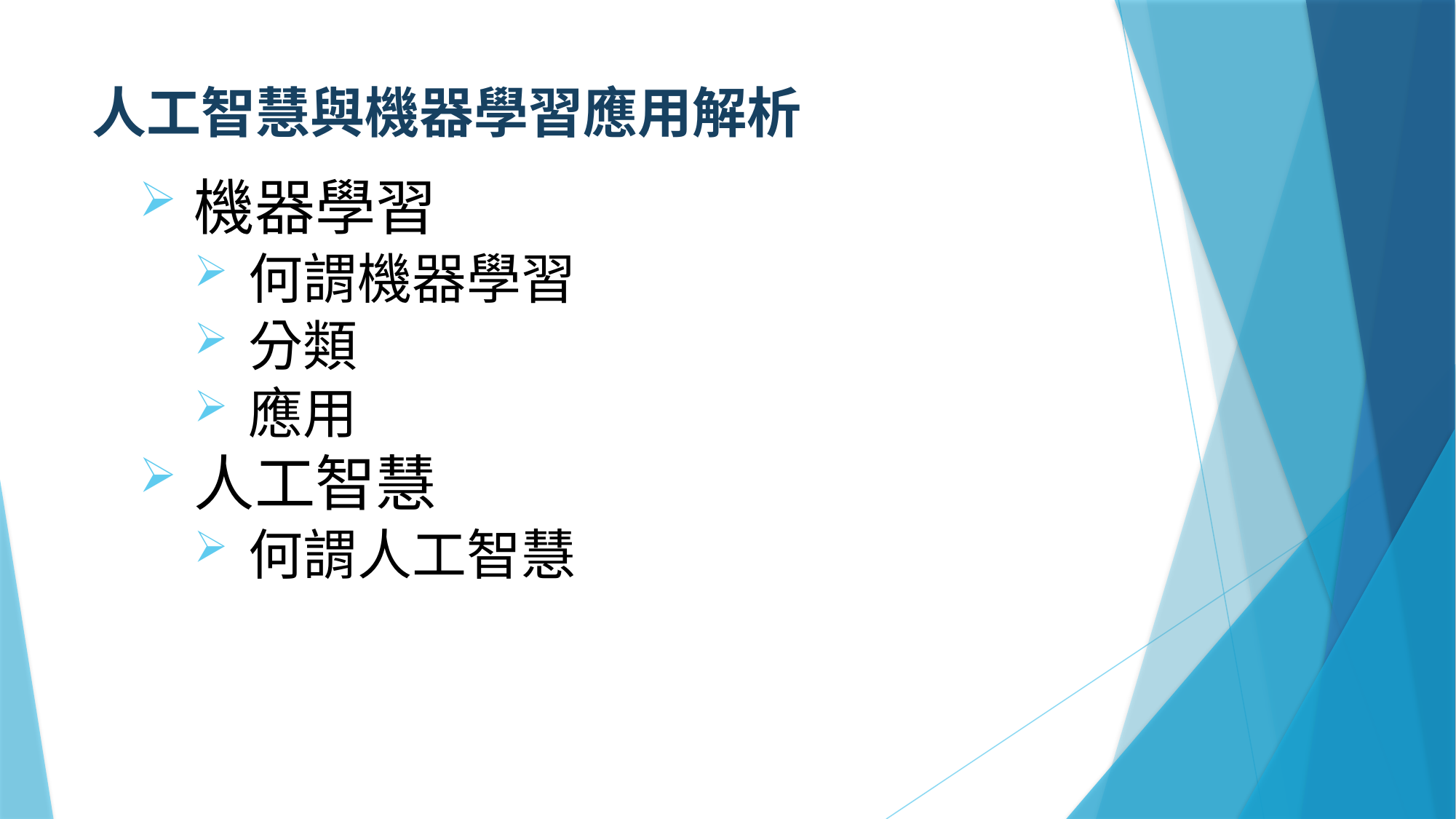

# 人工智慧與機器學習應用解析
機器學習
何謂機器學習
分類
應用
人工智慧
何謂人工智慧